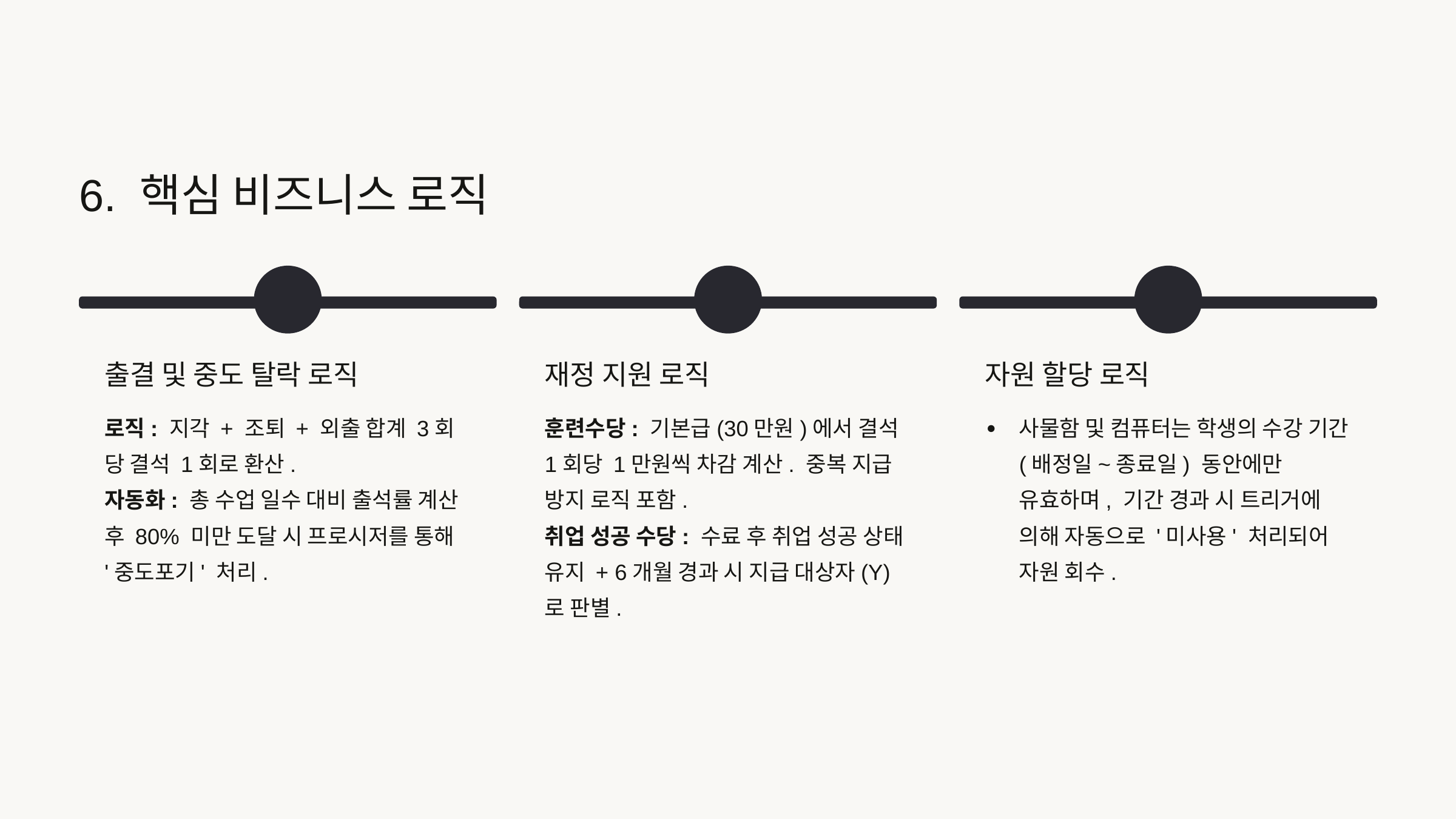

6. 핵심 비즈니스 로직

출결 및 중도 탈락 로직
재정 지원 로직
자원 할당 로직
로직: 지각 + 조퇴 + 외출 합계 3회 당 결석 1회로 환산.
자동화: 총 수업 일수 대비 출석률 계산 후 80% 미만 도달 시 프로시저를 통해 '중도포기' 처리.
훈련수당: 기본급(30만원)에서 결석 1회당 1만원씩 차감 계산. 중복 지급 방지 로직 포함.
취업 성공 수당: 수료 후 취업 성공 상태 유지 + 6개월 경과 시 지급 대상자(Y)로 판별.
사물함 및 컴퓨터는 학생의 수강 기간(배정일~종료일) 동안에만 유효하며, 기간 경과 시 트리거에 의해 자동으로 '미사용' 처리되어 자원 회수.